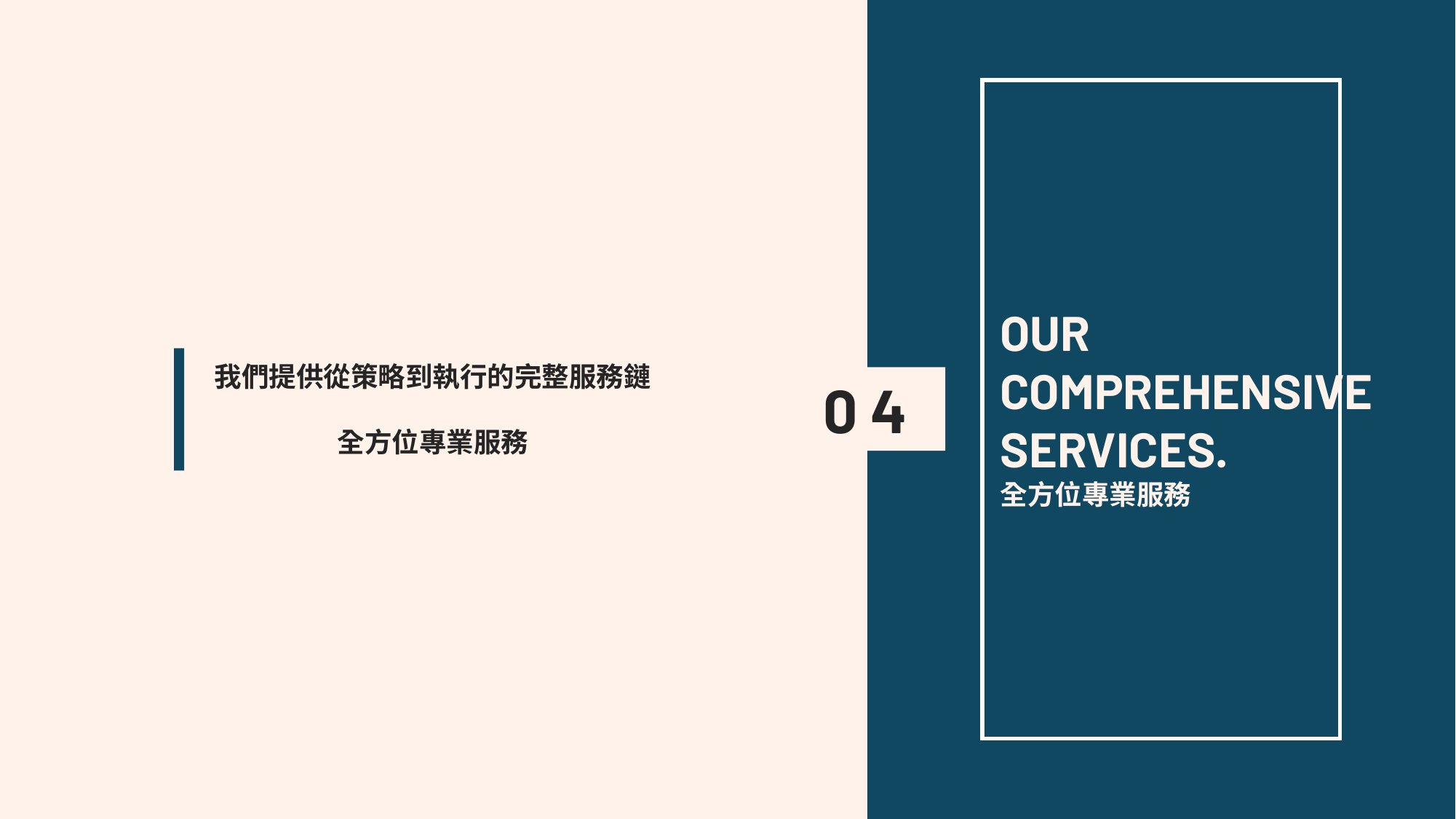

OUR
COMPREHENSIVE
SERVICES.
全方位專業服務

我們提供從策略到執行的完整服務鏈

全方位專業服務
0 4